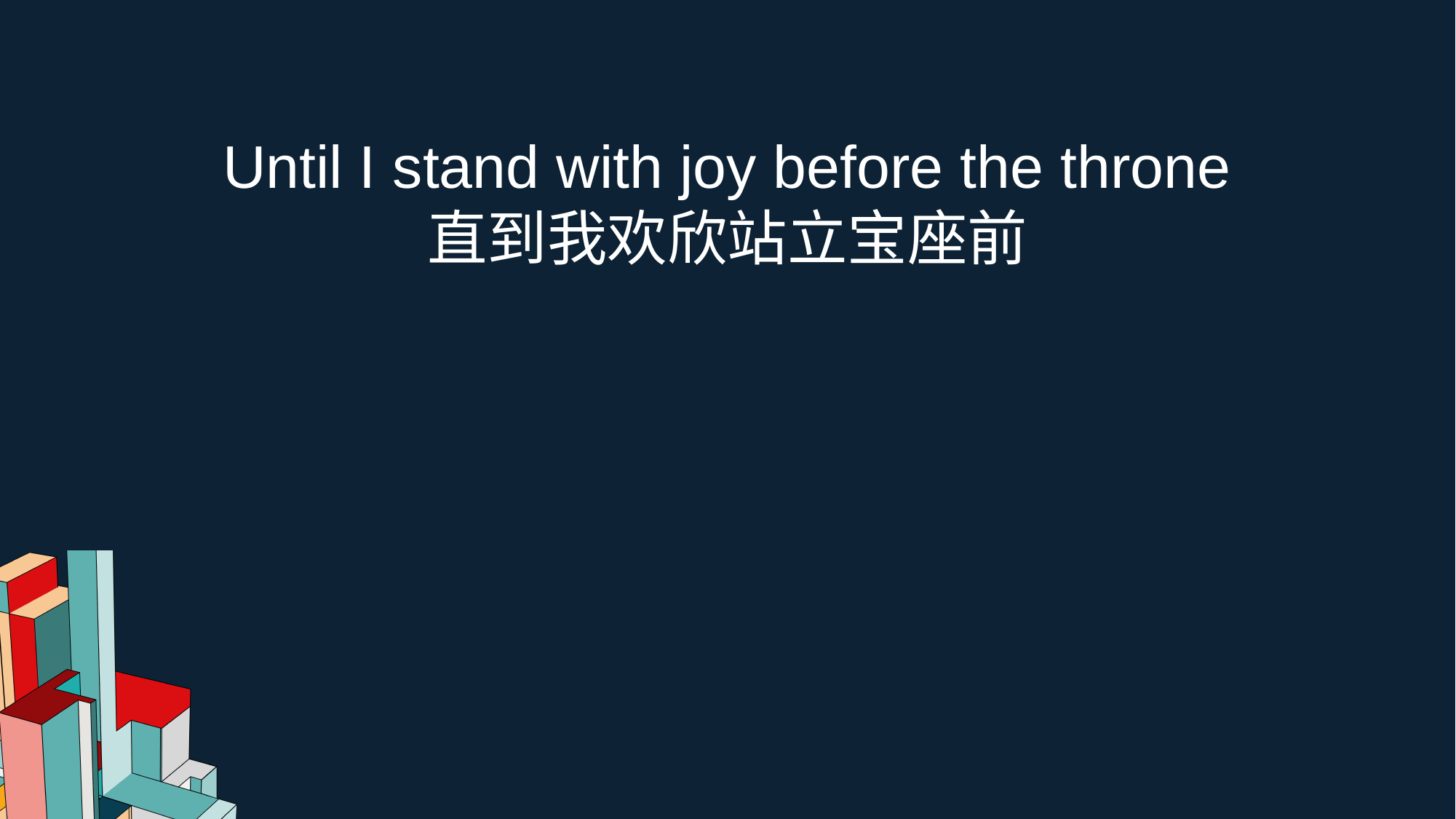

Until I stand with joy before the throne
直到我欢欣站立宝座前